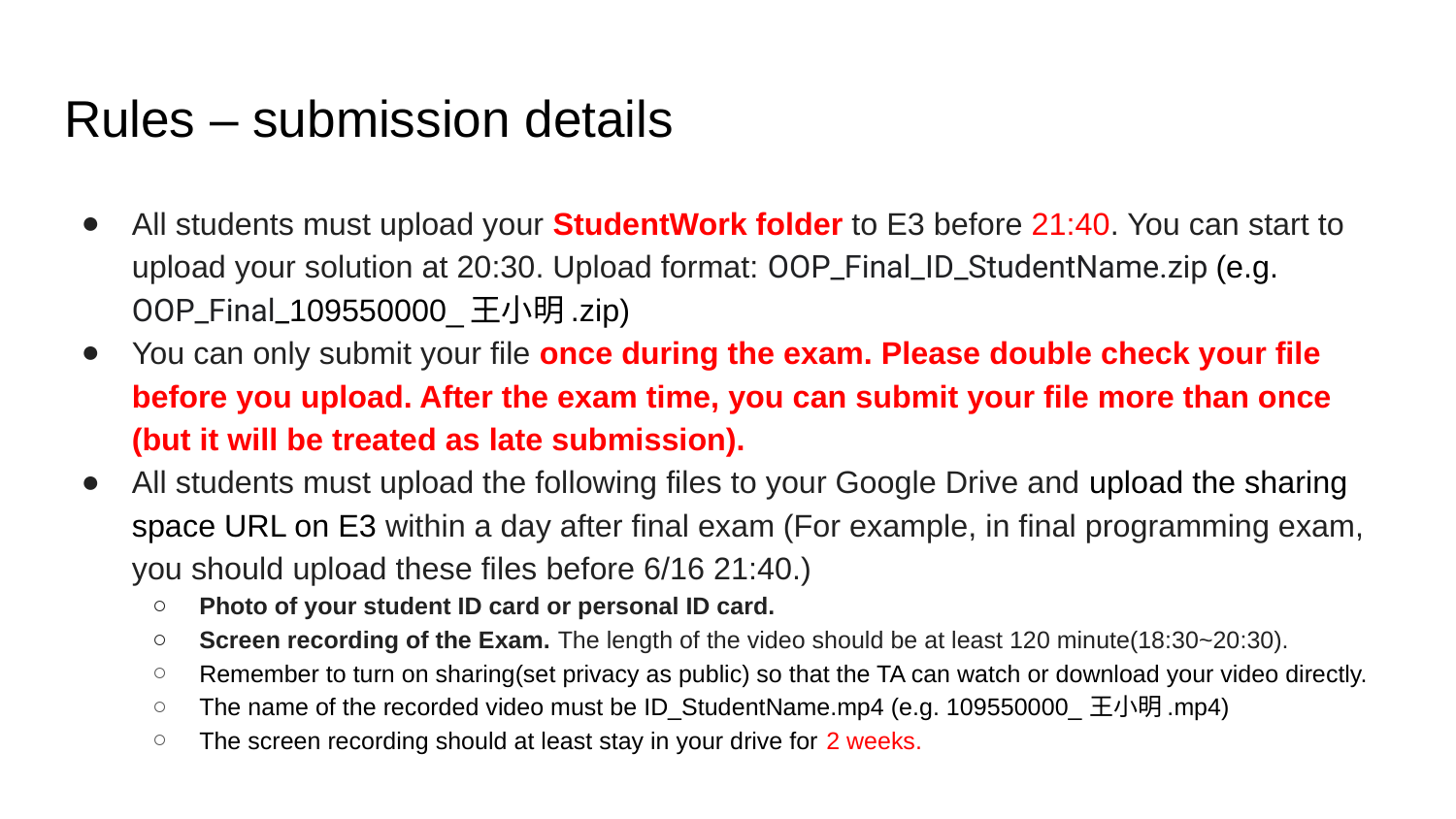

# Rules – submission details
All students must upload your StudentWork folder to E3 before 21:40. You can start to upload your solution at 20:30. Upload format: OOP_Final_ID_StudentName.zip (e.g. OOP_Final_109550000_王小明.zip)
You can only submit your file once during the exam. Please double check your file before you upload. After the exam time, you can submit your file more than once (but it will be treated as late submission).
All students must upload the following files to your Google Drive and upload the sharing space URL on E3 within a day after final exam (For example, in final programming exam, you should upload these files before 6/16 21:40.)
Photo of your student ID card or personal ID card.
Screen recording of the Exam. The length of the video should be at least 120 minute(18:30~20:30).
Remember to turn on sharing(set privacy as public) so that the TA can watch or download your video directly.
The name of the recorded video must be ID_StudentName.mp4 (e.g. 109550000_王小明.mp4)
The screen recording should at least stay in your drive for 2 weeks.